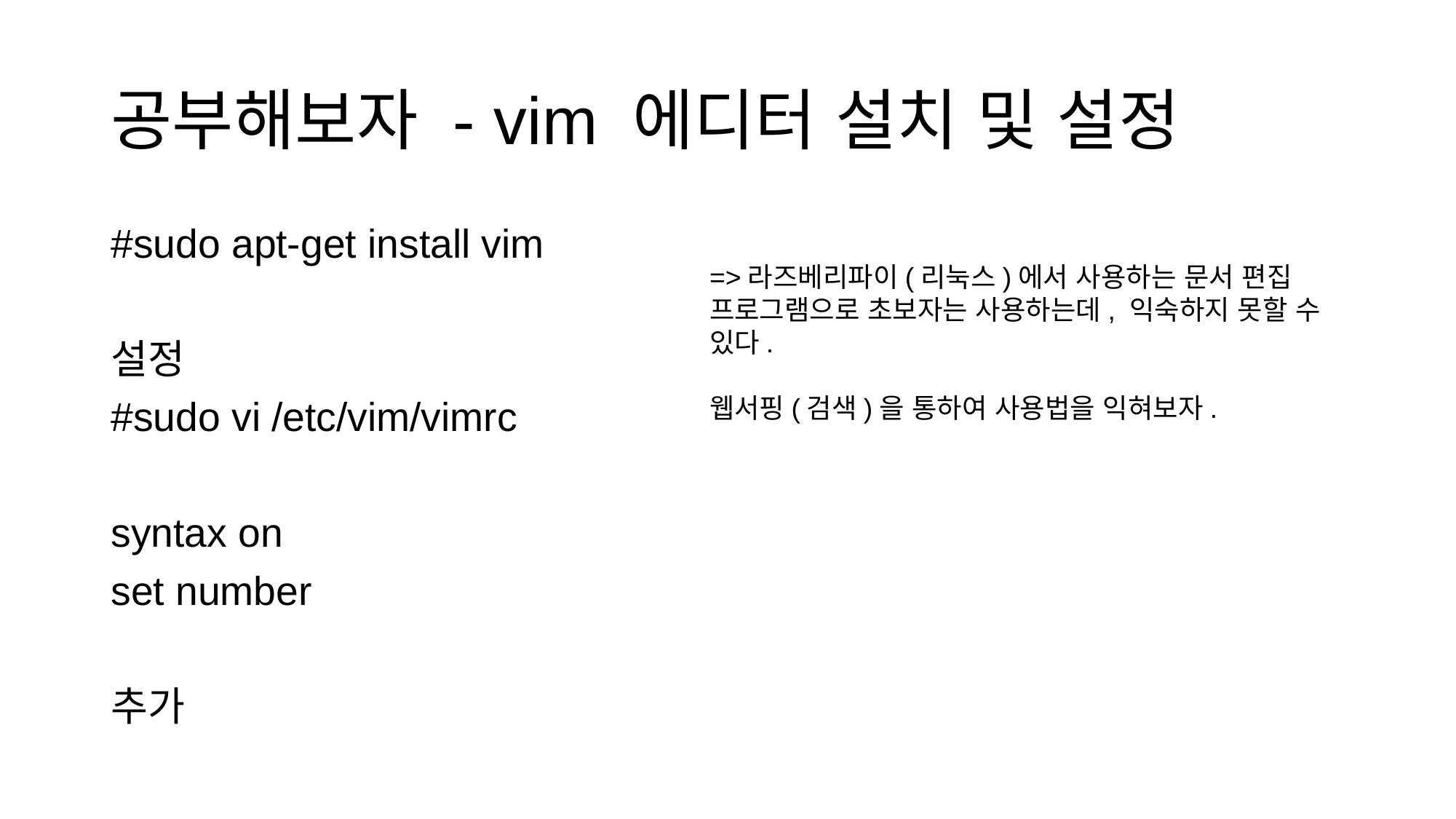

# 공부해보자 - vim 에디터 설치 및 설정
#sudo apt-get install vim

설정
#sudo vi /etc/vim/vimrc

syntax on
set number

추가

=>라즈베리파이(리눅스)에서 사용하는 문서 편집 프로그램으로 초보자는 사용하는데, 익숙하지 못할 수 있다.

웹서핑(검색)을 통하여 사용법을 익혀보자.